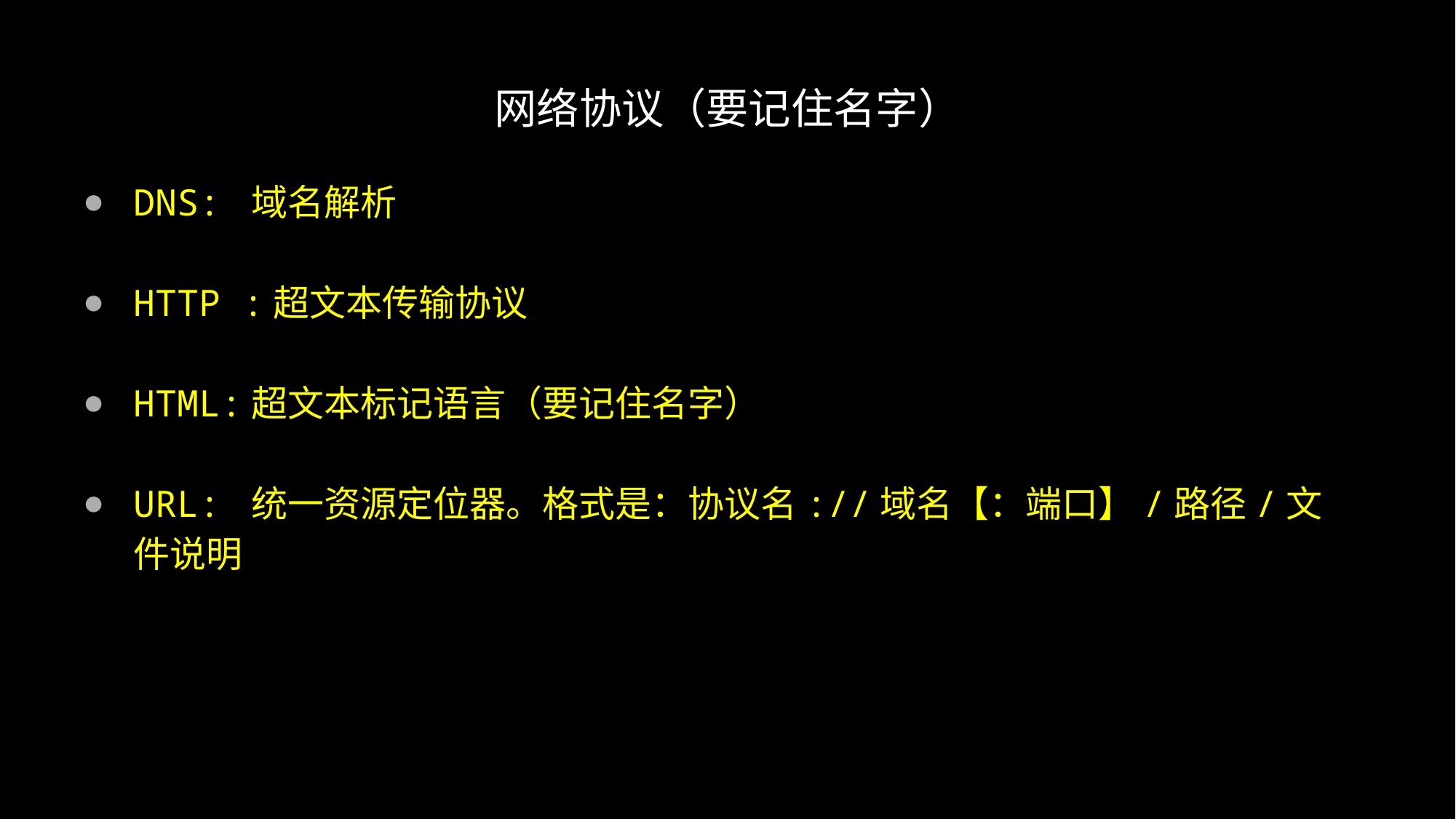

# 网络协议（要记住名字）
DNS: 域名解析

HTTP :超文本传输协议

HTML:超文本标记语言（要记住名字）

URL: 统一资源定位器。格式是：协议名://域名【：端口】/路径/文件说明